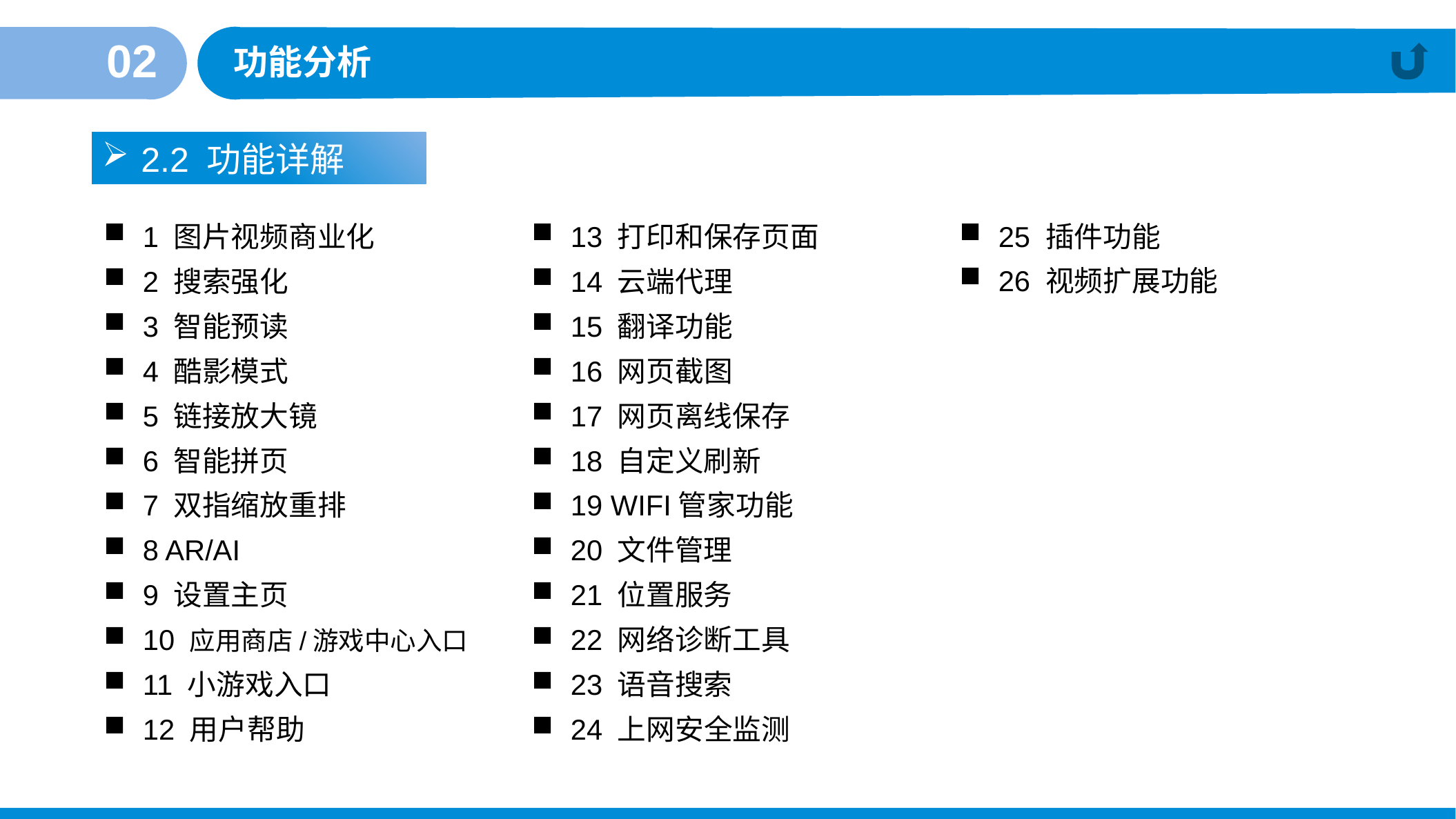

02

功能分析

2.2 功能详解
1 图片视频商业化
13 打印和保存页面
25 插件功能
26 视频扩展功能
2 搜索强化
14 云端代理
3 智能预读
15 翻译功能
4 酷影模式
16 网页截图
5 链接放大镜
17 网页离线保存
6 智能拼页
18 自定义刷新
7 双指缩放重排
19 WIFI管家功能
8 AR/AI
20 文件管理
9 设置主页
21 位置服务
10 应用商店/游戏中心入口
22 网络诊断工具
11 小游戏入口
23 语音搜索
12 用户帮助
24 上网安全监测